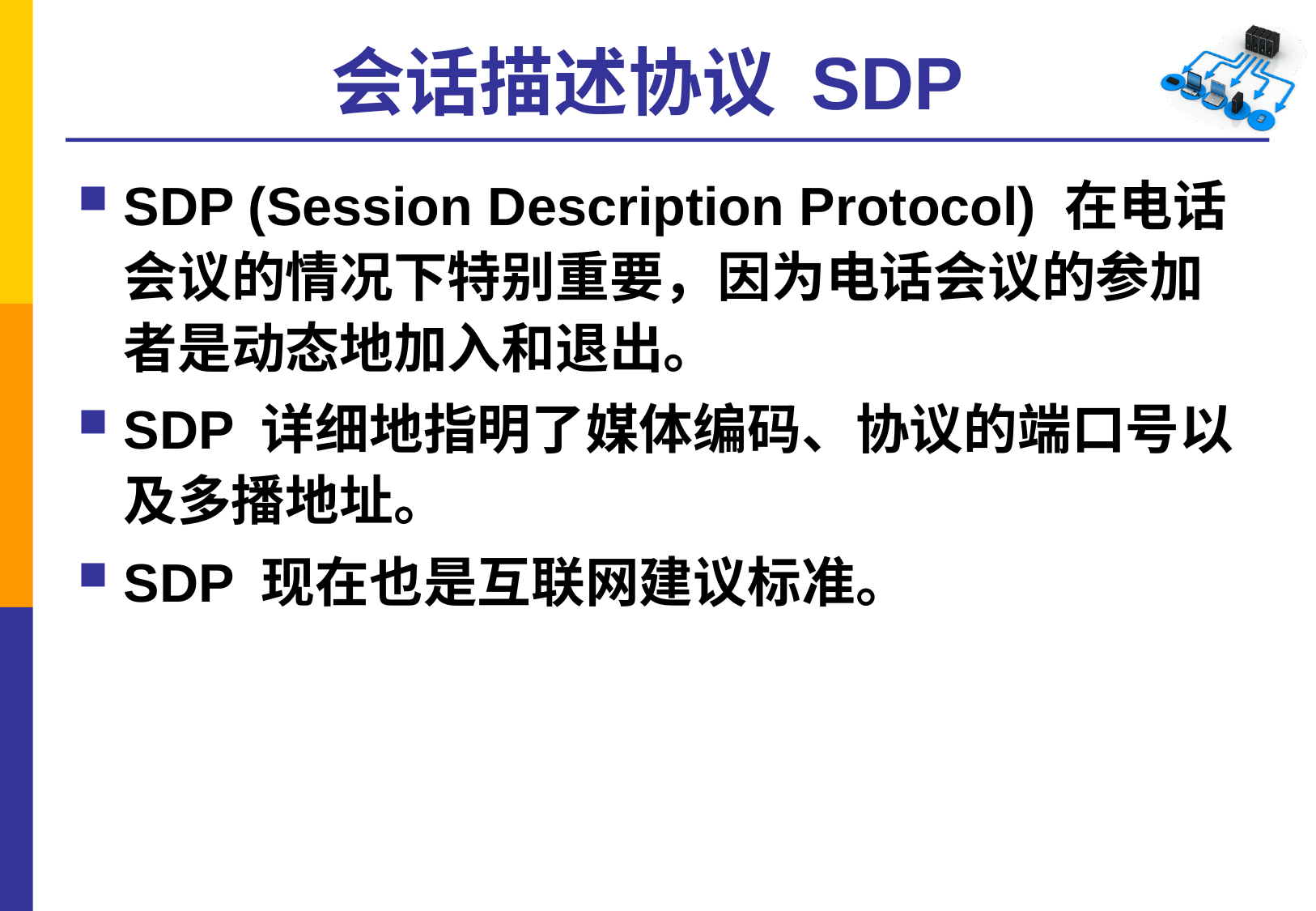

# 会话描述协议 SDP
SDP (Session Description Protocol) 在电话会议的情况下特别重要，因为电话会议的参加者是动态地加入和退出。
SDP 详细地指明了媒体编码、协议的端口号以及多播地址。
SDP 现在也是互联网建议标准。